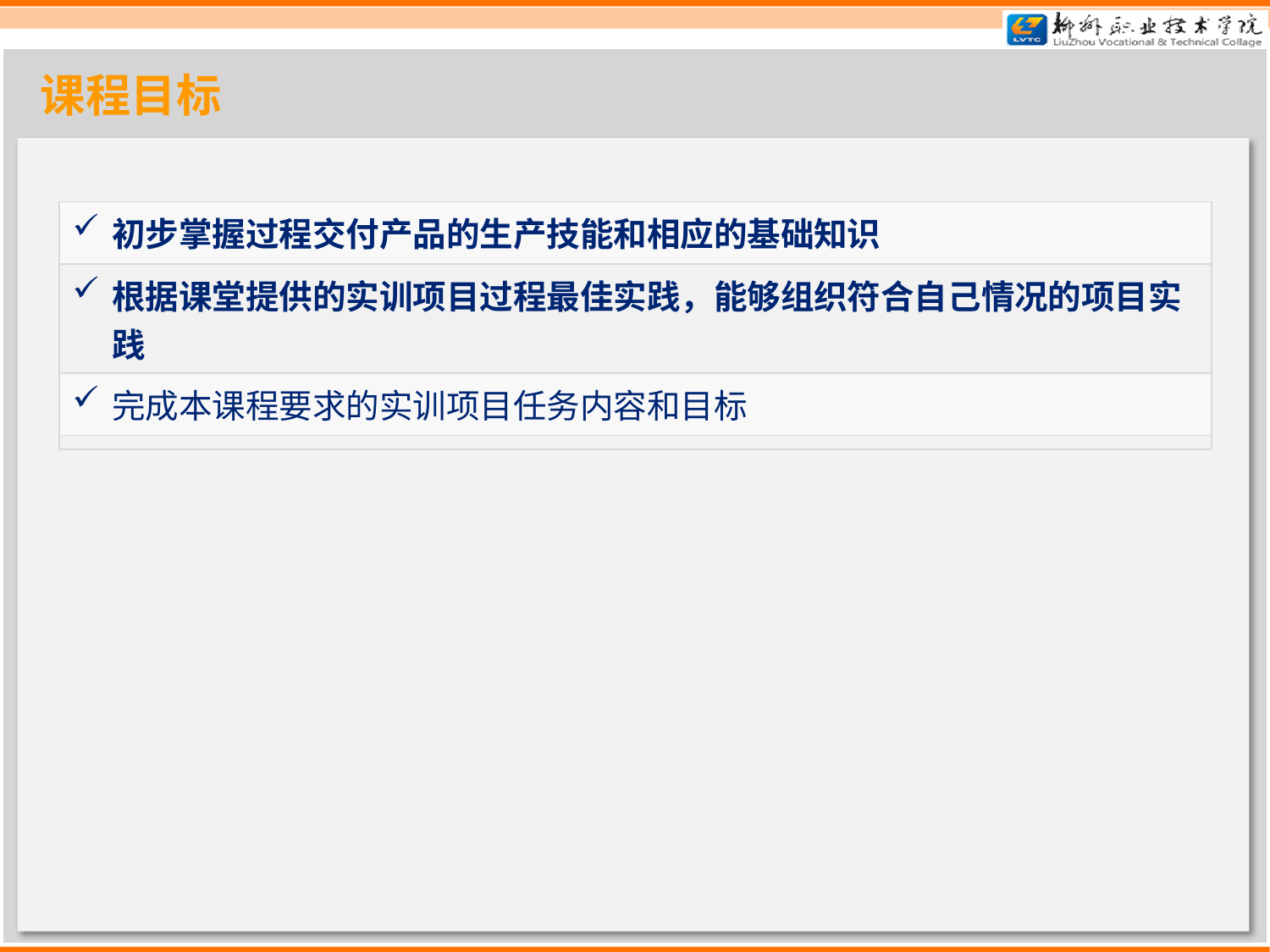

课程目标
|  |
| --- |
|  |
|  |
|  |
| 初步掌握过程交付产品的生产技能和相应的基础知识 |
| --- |
| 根据课堂提供的实训项目过程最佳实践，能够组织符合自己情况的项目实践 |
| 完成本课程要求的实训项目任务内容和目标 |